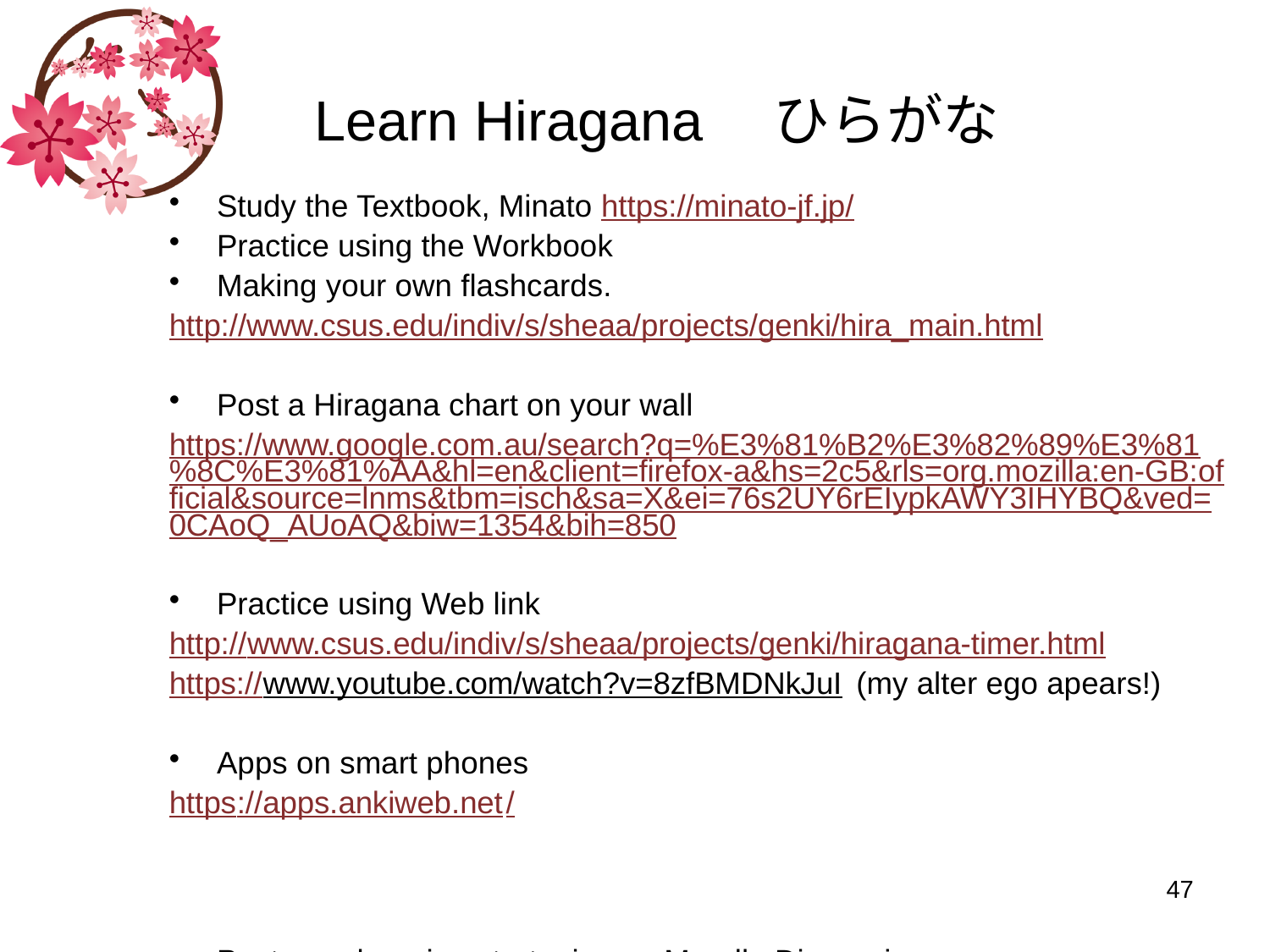

# Learn Hiragana　ひらがな
Study the Textbook, Minato https://minato-jf.jp/
Practice using the Workbook
Making your own flashcards.
http://www.csus.edu/indiv/s/sheaa/projects/genki/hira_main.html

Post a Hiragana chart on your wall
https://www.google.com.au/search?q=%E3%81%B2%E3%82%89%E3%81%8C%E3%81%AA&hl=en&client=firefox-a&hs=2c5&rls=org.mozilla:en-GB:official&source=lnms&tbm=isch&sa=X&ei=76s2UY6rEIypkAWY3IHYBQ&ved=0CAoQ_AUoAQ&biw=1354&bih=850

Practice using Web link
http://www.csus.edu/indiv/s/sheaa/projects/genki/hiragana-timer.html
https://www.youtube.com/watch?v=8zfBMDNkJuI (my alter ego apears!)

Apps on smart phones
https://apps.ankiweb.net/

Post your learning strategies on Moodle Discussion page
Test each other among friends/classmates

47